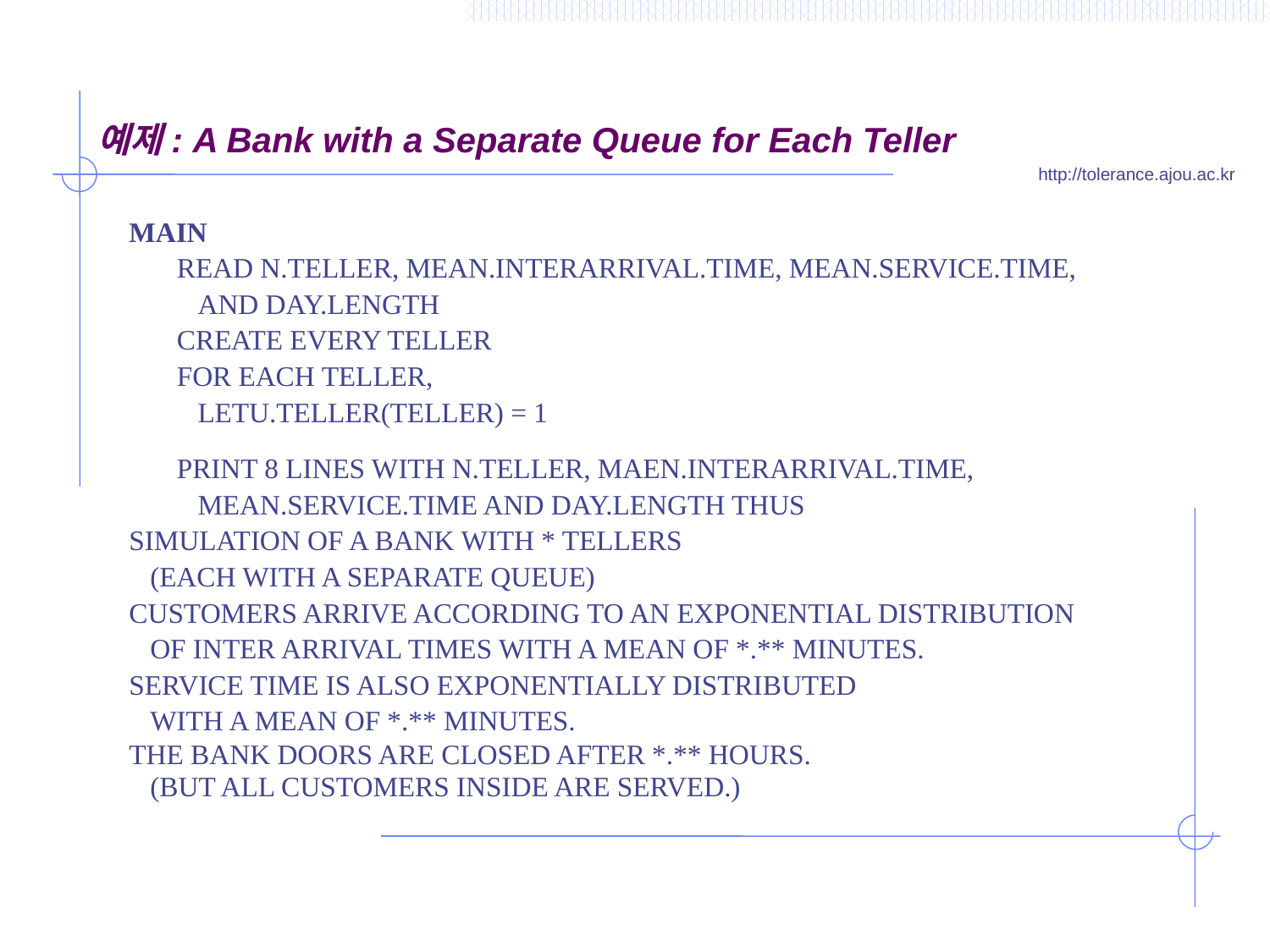

# 예제: A Bank with a Separate Queue for Each Teller
MAIN
	READ N.TELLER, MEAN.INTERARRIVAL.TIME, MEAN.SERVICE.TIME,
	   AND DAY.LENGTH
	CREATE EVERY TELLER
	FOR EACH TELLER,
	   LETU.TELLER(TELLER) = 1

	PRINT 8 LINES WITH N.TELLER, MAEN.INTERARRIVAL.TIME,
	   MEAN.SERVICE.TIME AND DAY.LENGTH THUS
SIMULATION OF A BANK WITH * TELLERS
   (EACH WITH A SEPARATE QUEUE)
CUSTOMERS ARRIVE ACCORDING TO AN EXPONENTIAL DISTRIBUTION
   OF INTER ARRIVAL TIMES WITH A MEAN OF *.** MINUTES.
SERVICE TIME IS ALSO EXPONENTIALLY DISTRIBUTED
   WITH A MEAN OF *.** MINUTES.
THE BANK DOORS ARE CLOSED AFTER *.** HOURS.
   (BUT ALL CUSTOMERS INSIDE ARE SERVED.)